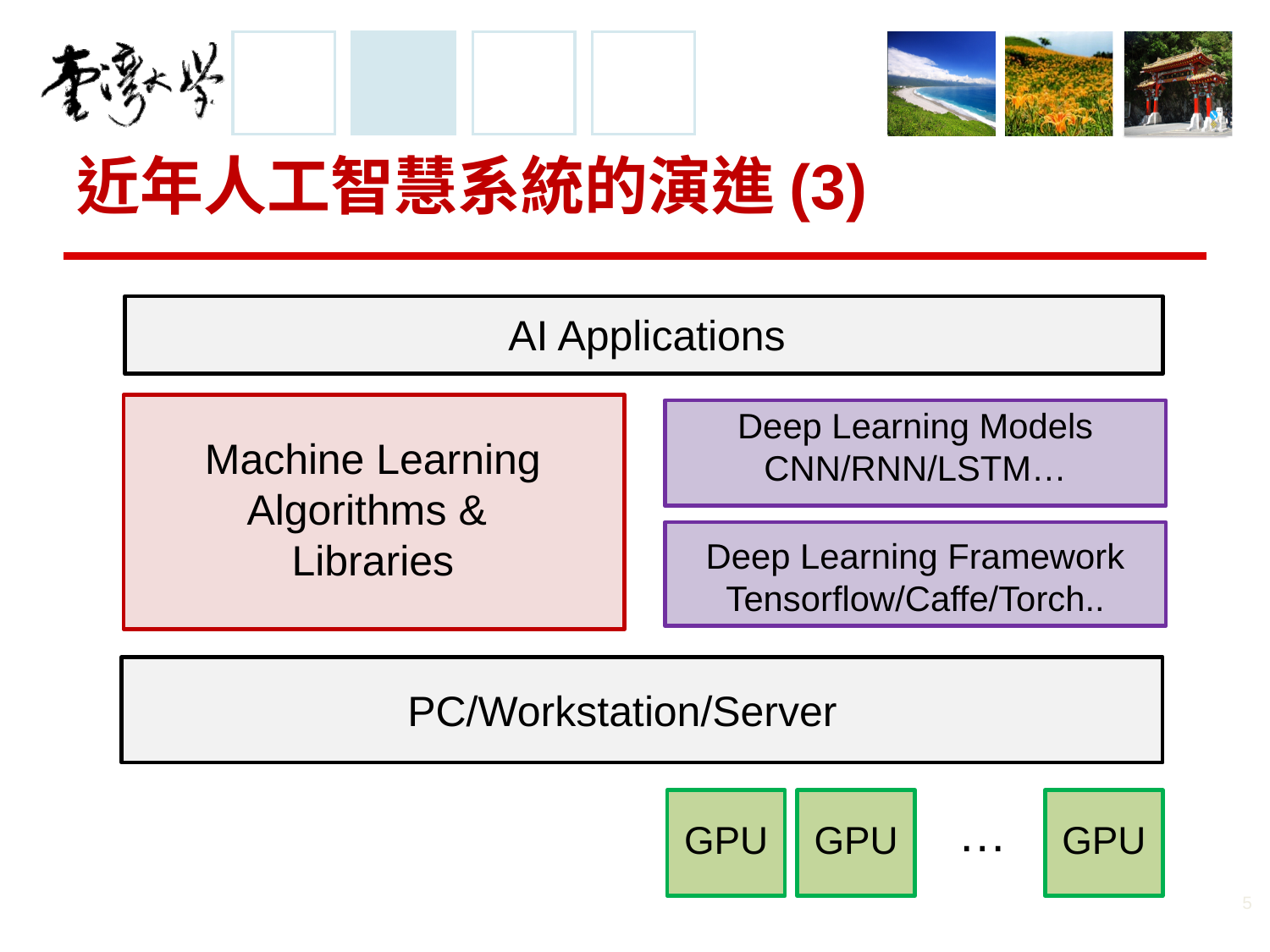

# 近年人工智慧系統的演進(3)

AI Applications

Deep Learning Models
CNN/RNN/LSTM…

Machine Learning Algorithms &
Libraries

Deep Learning Framework
Tensorflow/Caffe/Torch..

PC/Workstation/Server

…
GPU
GPU
GPU
5